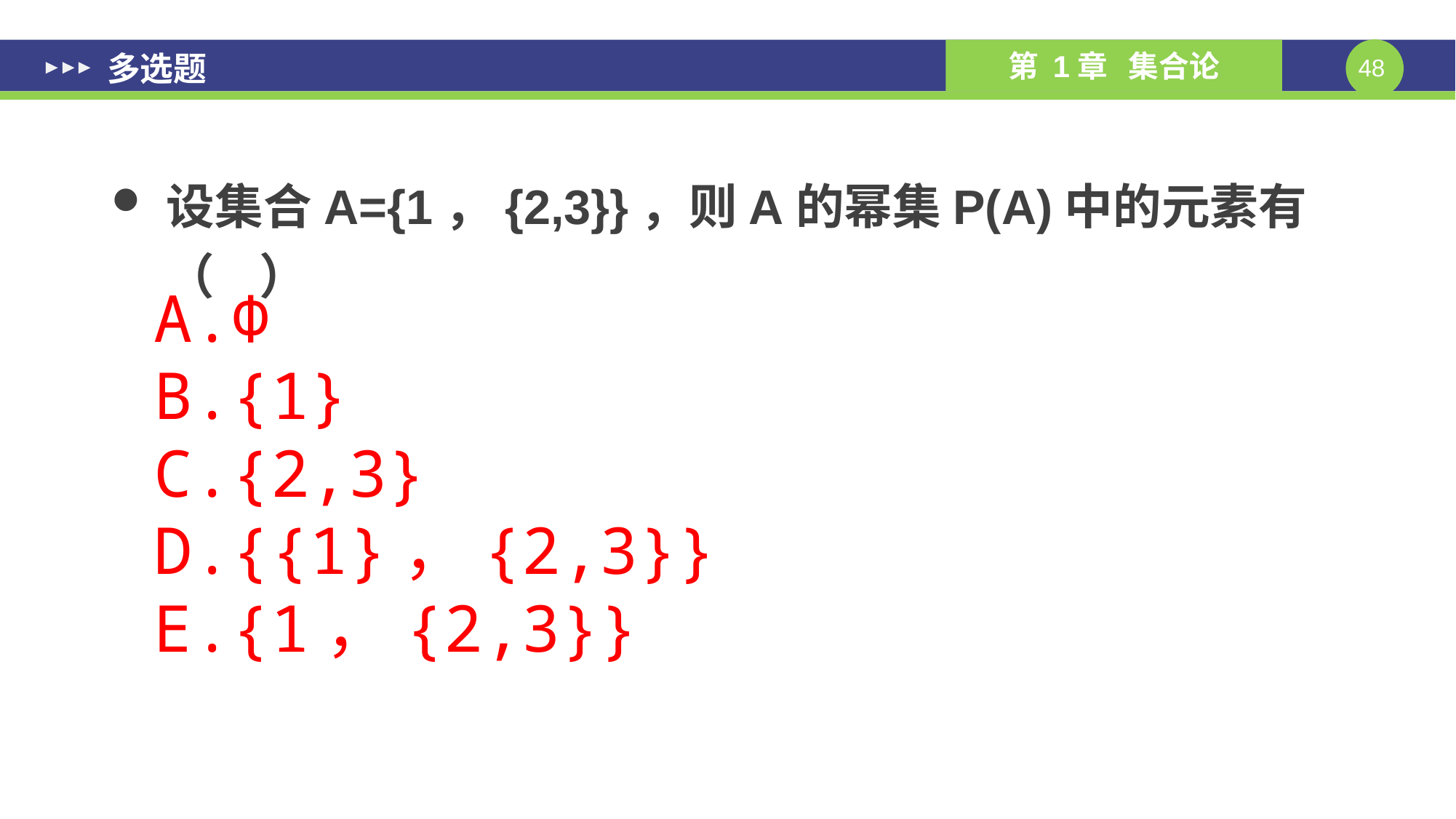

# 多选题
设集合A={1，{2,3}}，则A的幂集P(A)中的元素有（    ）

A.Φ
B.{1}
C.{2,3}
D.{{1}，{2,3}}
E.{1，{2,3}}